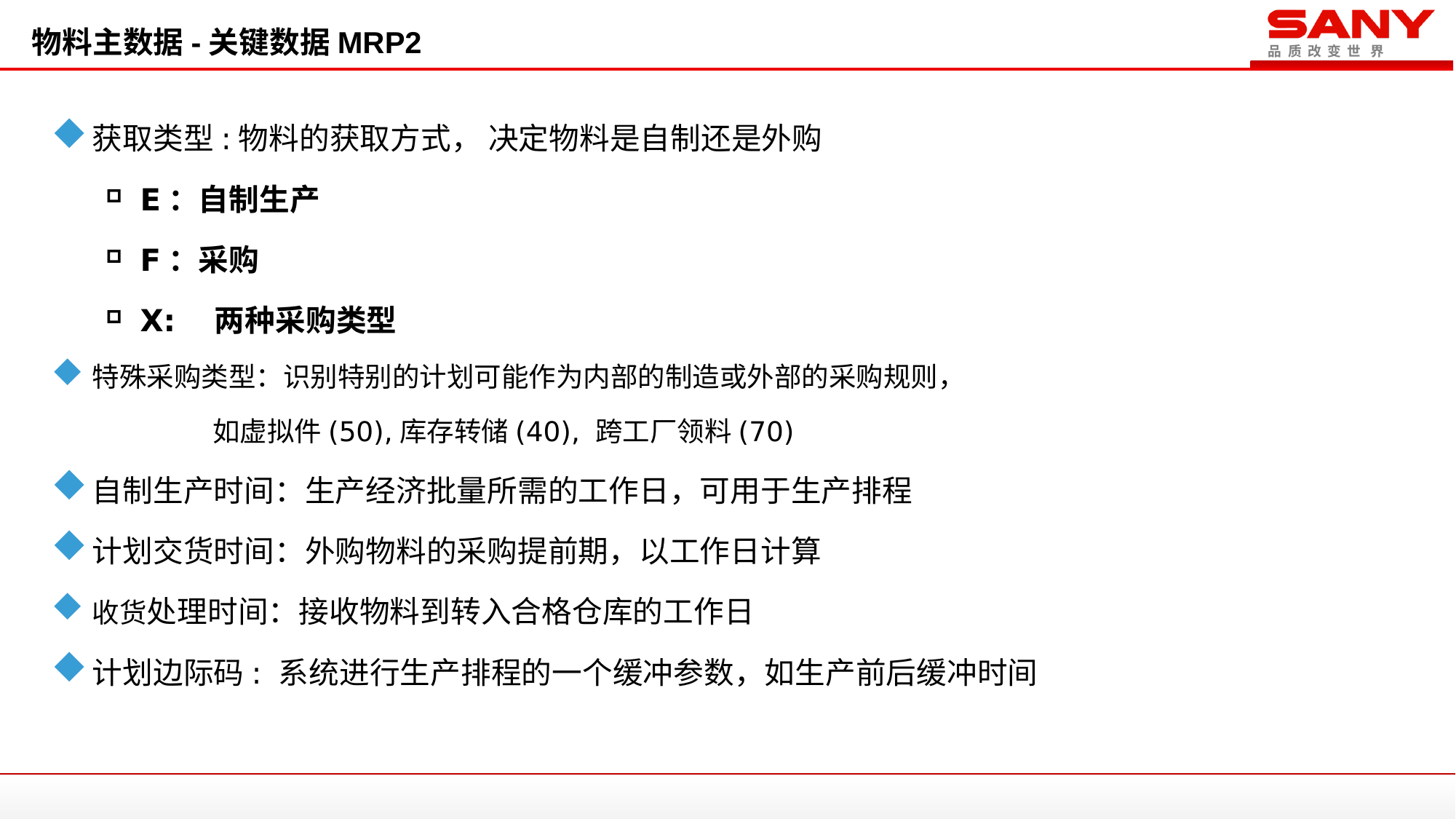

物料主数据-关键数据MRP2
获取类型:物料的获取方式， 决定物料是自制还是外购
E：自制生产
F：采购
X:   两种采购类型
特殊采购类型：识别特别的计划可能作为内部的制造或外部的采购规则，
                         如虚拟件(50),库存转储(40), 跨工厂领料(70)
自制生产时间：生产经济批量所需的工作日，可用于生产排程
计划交货时间：外购物料的采购提前期，以工作日计算
收货处理时间：接收物料到转入合格仓库的工作日
计划边际码: 系统进行生产排程的一个缓冲参数，如生产前后缓冲时间